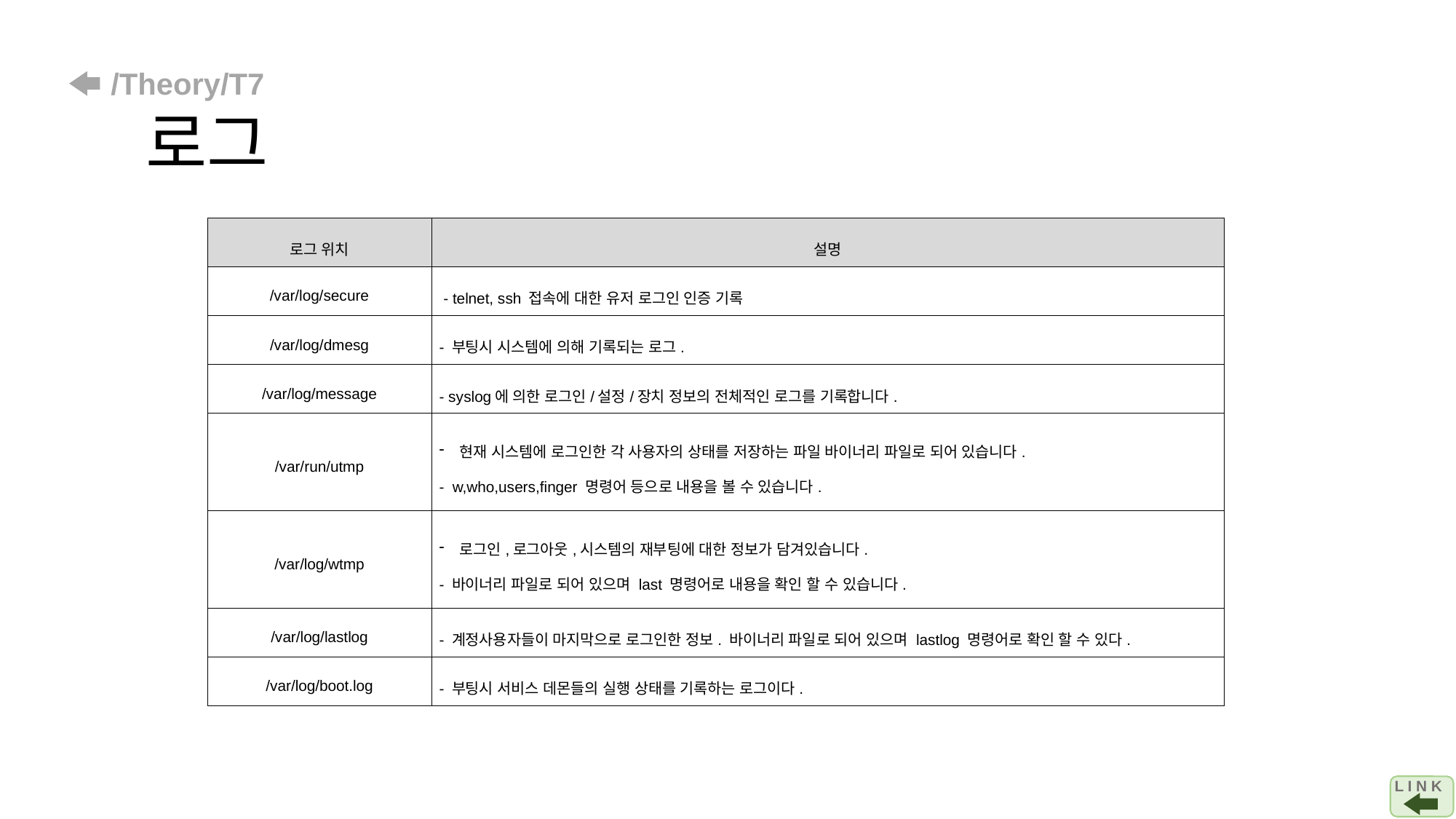

# /Theory/T7 로그

| 로그 위치 | 설명 |
| --- | --- |
| /var/log/secure | - telnet, ssh 접속에 대한 유저 로그인 인증 기록 |
| /var/log/dmesg | - 부팅시 시스템에 의해 기록되는 로그. |
| /var/log/message | - syslog에 의한 로그인/설정/장치 정보의 전체적인 로그를 기록합니다. |
| /var/run/utmp | 현재 시스템에 로그인한 각 사용자의 상태를 저장하는 파일 바이너리 파일로 되어 있습니다. - w,who,users,finger 명령어 등으로 내용을 볼 수 있습니다. |
| /var/log/wtmp | 로그인,로그아웃,시스템의 재부팅에 대한 정보가 담겨있습니다. - 바이너리 파일로 되어 있으며 last 명령어로 내용을 확인 할 수 있습니다. |
| /var/log/lastlog | - 계정사용자들이 마지막으로 로그인한 정보. 바이너리 파일로 되어 있으며 lastlog 명령어로 확인 할 수 있다. |
| /var/log/boot.log | - 부팅시 서비스 데몬들의 실행 상태를 기록하는 로그이다. |
L I N K